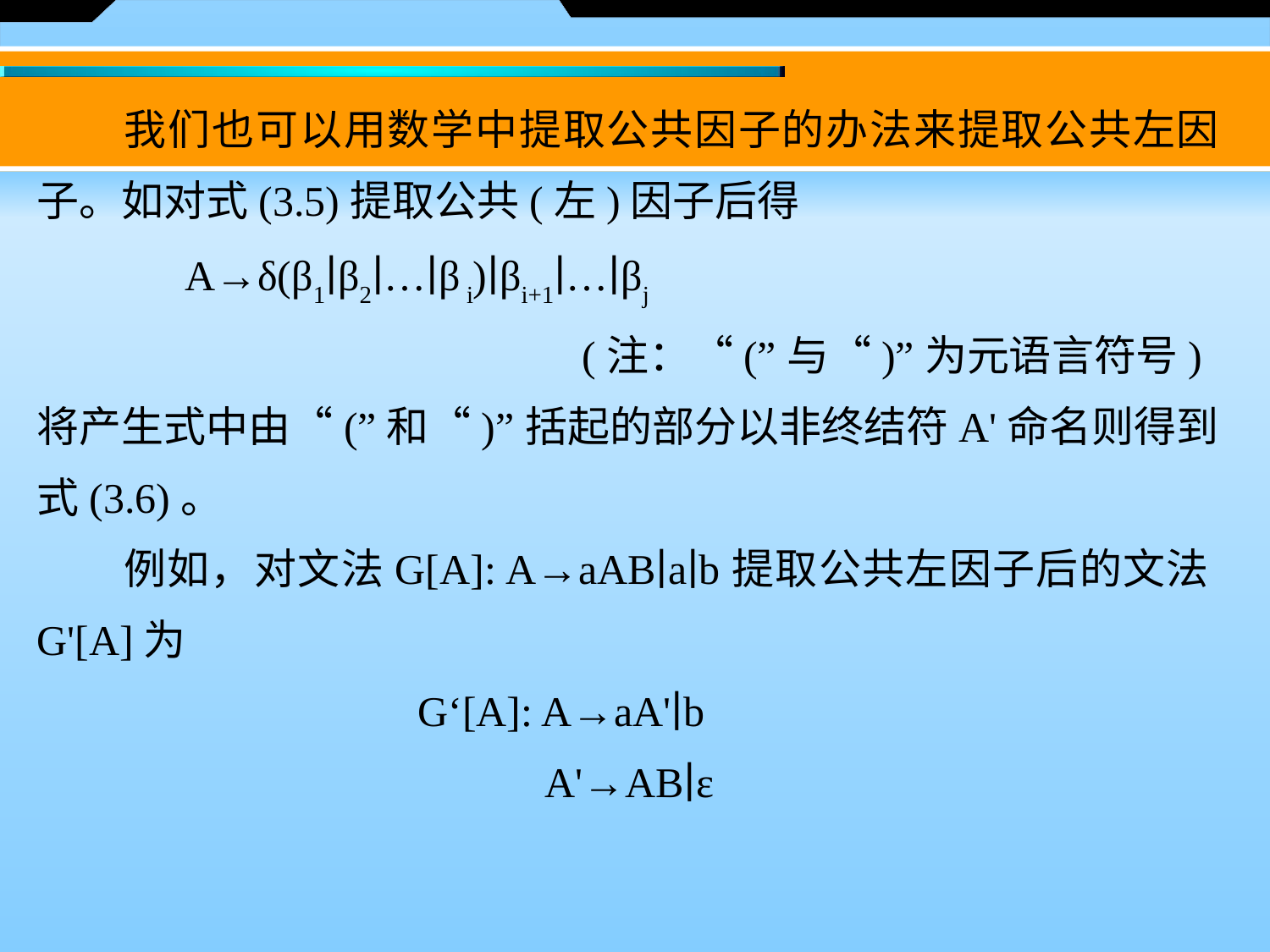

我们也可以用数学中提取公共因子的办法来提取公共左因子。如对式(3.5)提取公共(左)因子后得
	  A→δ(β1∣β2∣…∣β i)∣βi+1∣…∣βj
				  (注：“(”与“)”为元语言符号)
将产生式中由“(”和“)”括起的部分以非终结符A'命名则得到式(3.6)。
　　例如，对文法G[A]: A→aAB∣a∣b提取公共左因子后的文法G'[A]为
			G‘[A]: A→aA'∣b
      				A'→AB∣ε